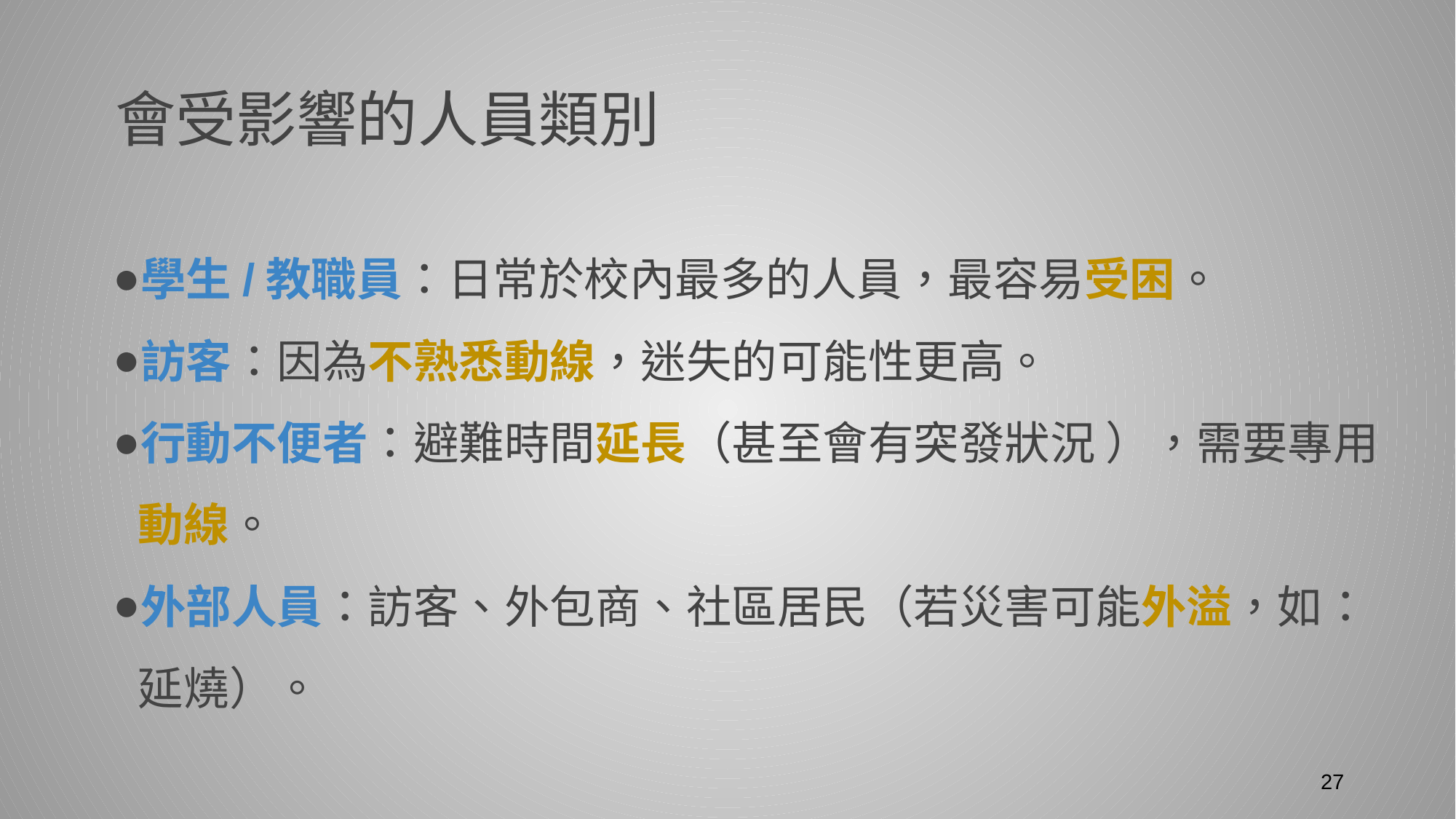

# 會受影響的人員類別
學生/教職員：日常於校內最多的人員，最容易受困。
訪客：因為不熟悉動線，迷失的可能性更高。
行動不便者：避難時間延長（甚至會有突發狀況 ），需要專用動線。
外部人員：訪客、外包商、社區居民（若災害可能外溢，如：延燒）。
27